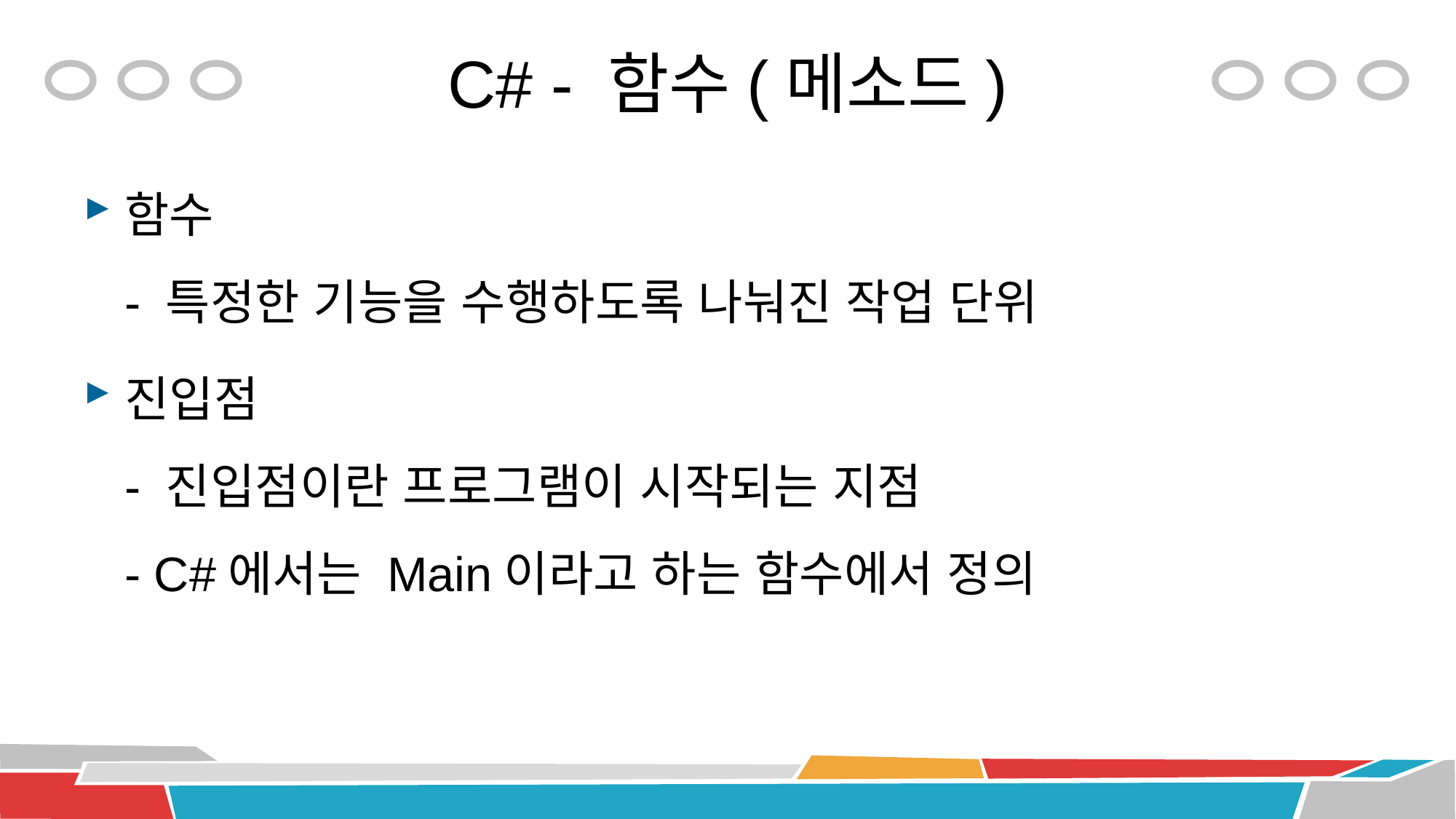

# C# - 함수(메소드)
함수
- 특정한 기능을 수행하도록 나눠진 작업 단위
진입점
- 진입점이란 프로그램이 시작되는 지점
- C#에서는 Main이라고 하는 함수에서 정의